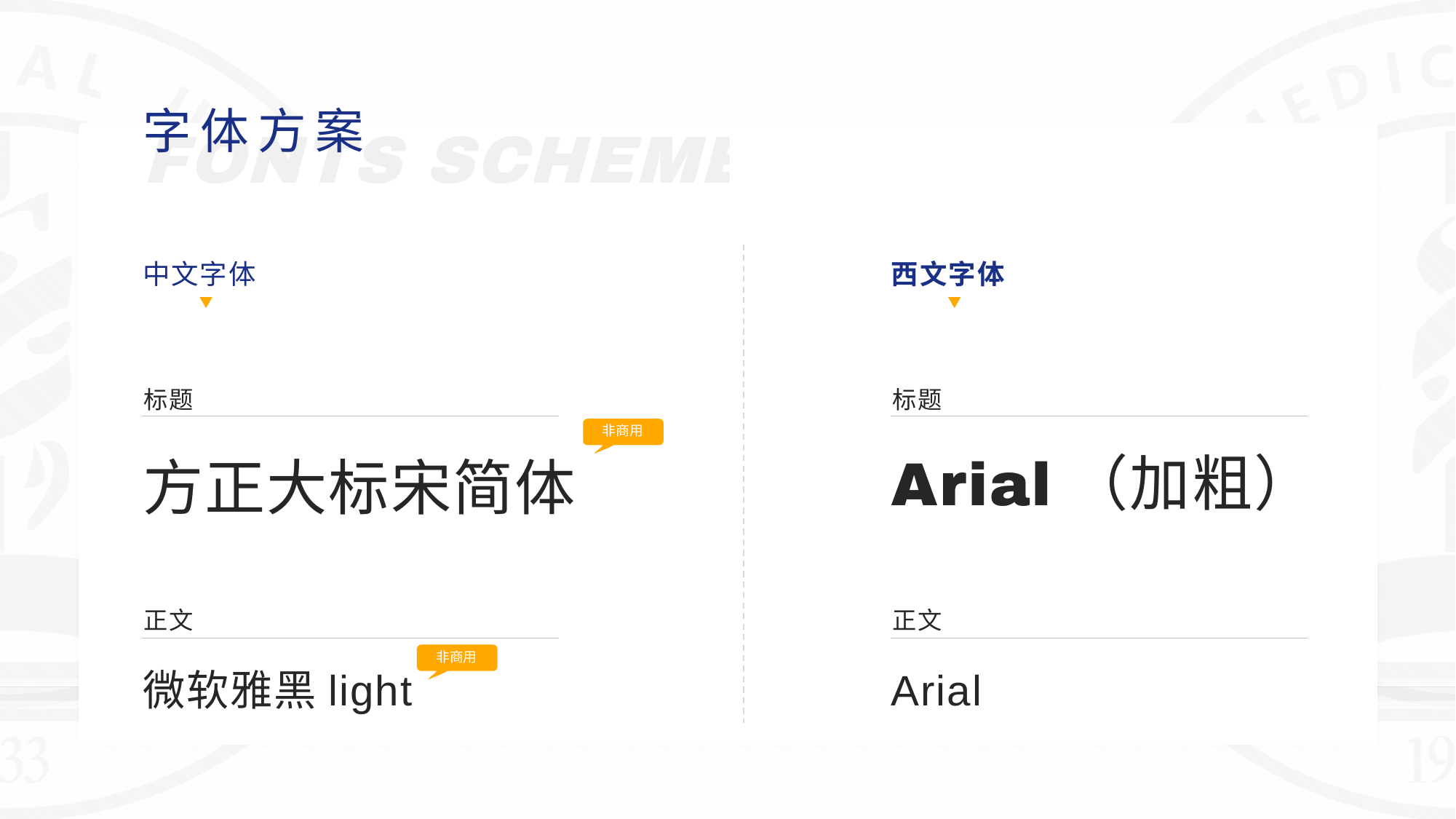

字体方案
FONTS SCHEME

中文字体
西文字体

标题
标题
非商用

Arial（加粗）
方正大标宋简体
正文
正文
微软雅黑light
非商用

Arial